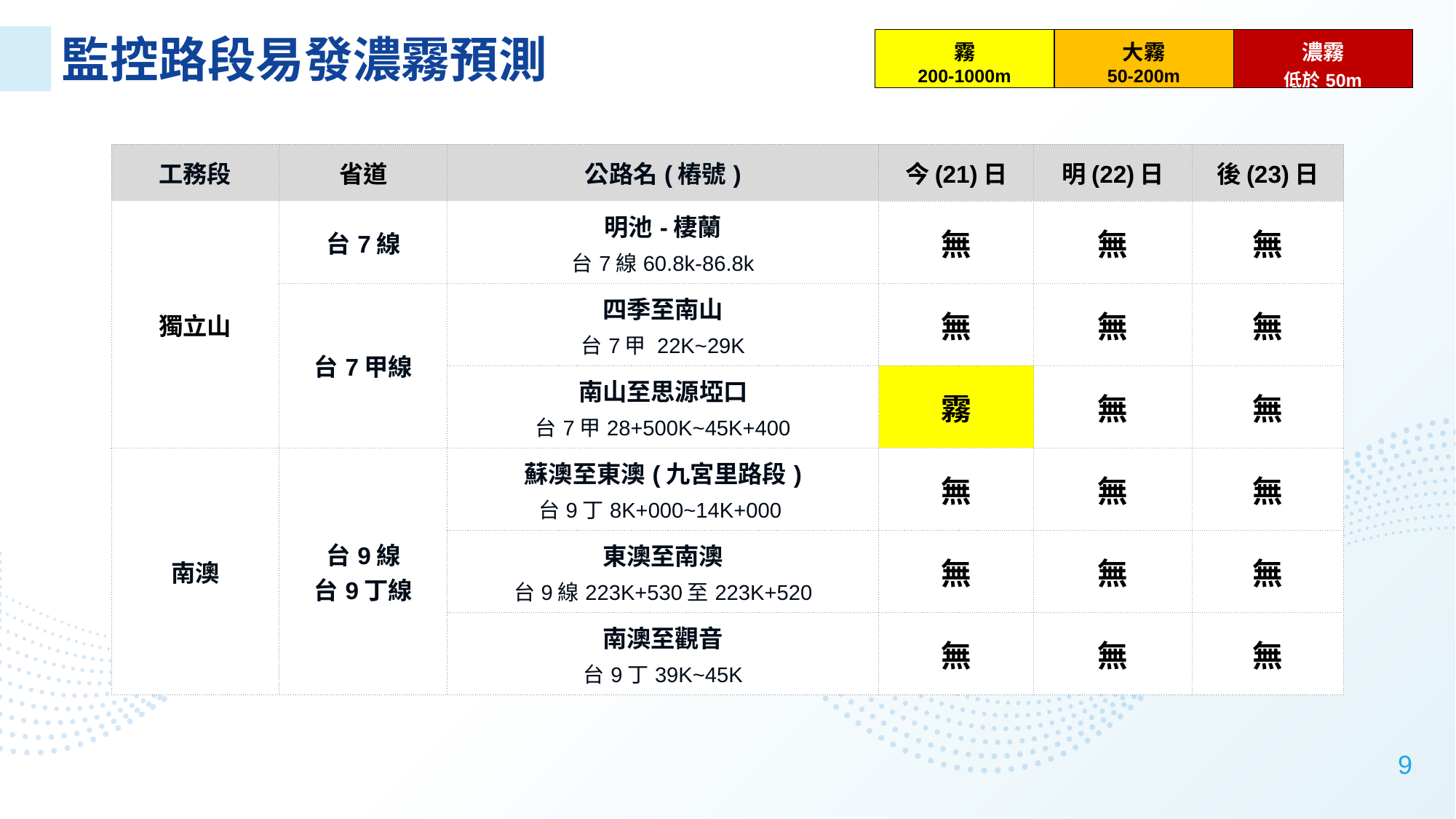

| 工務段 | 省道 | 公路名(樁號) | 今(21)日 | 明(22)日 | 後(23)日 |
| --- | --- | --- | --- | --- | --- |
| 獨立山 | 台7線 | 明池-棲蘭 台7線60.8k-86.8k | 無 | 無 | 無 |
|  | 台7甲線 | 四季至南山 台7甲 22K~29K | 無 | 無 | 無 |
|  |  | 南山至思源埡口 台7甲28+500K~45K+400 | 霧 | 無 | 無 |
| 南澳 | 台9線 台9丁線 | 蘇澳至東澳(九宮里路段) 台9丁8K+000~14K+000 | 無 | 無 | 無 |
| 太魯閣 | 台8線 | 東澳至南澳 台9線223K+530至223K+520 | 無 | 無 | 無 |
|  |  | 南澳至觀音 台9丁39K~45K | 無 | 無 | 無 |
9